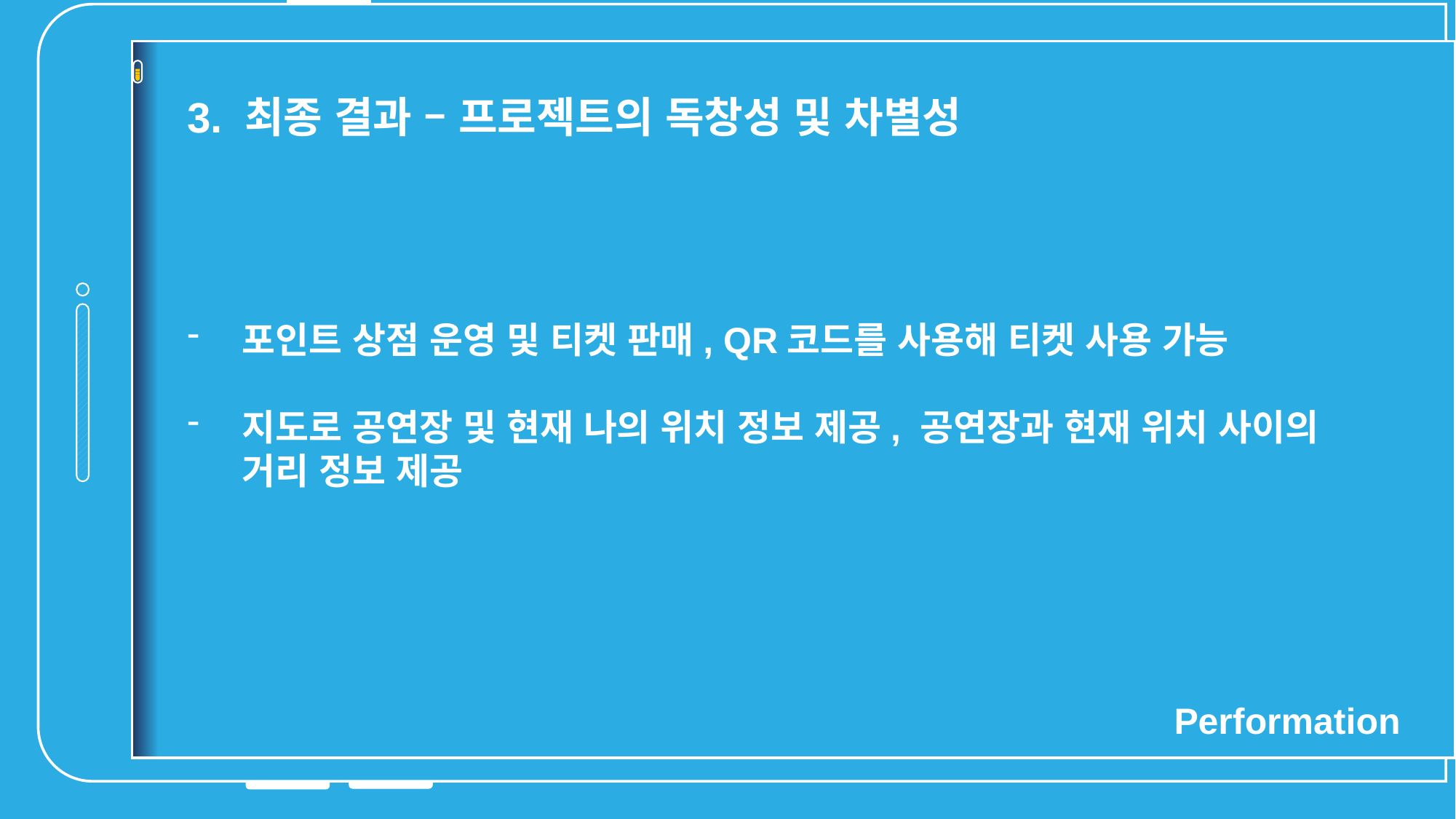

3. 최종 결과 – 프로젝트의 독창성 및 차별성

포인트 상점 운영 및 티켓 판매, QR코드를 사용해 티켓 사용 가능

지도로 공연장 및 현재 나의 위치 정보 제공, 공연장과 현재 위치 사이의 거리 정보 제공
Performation